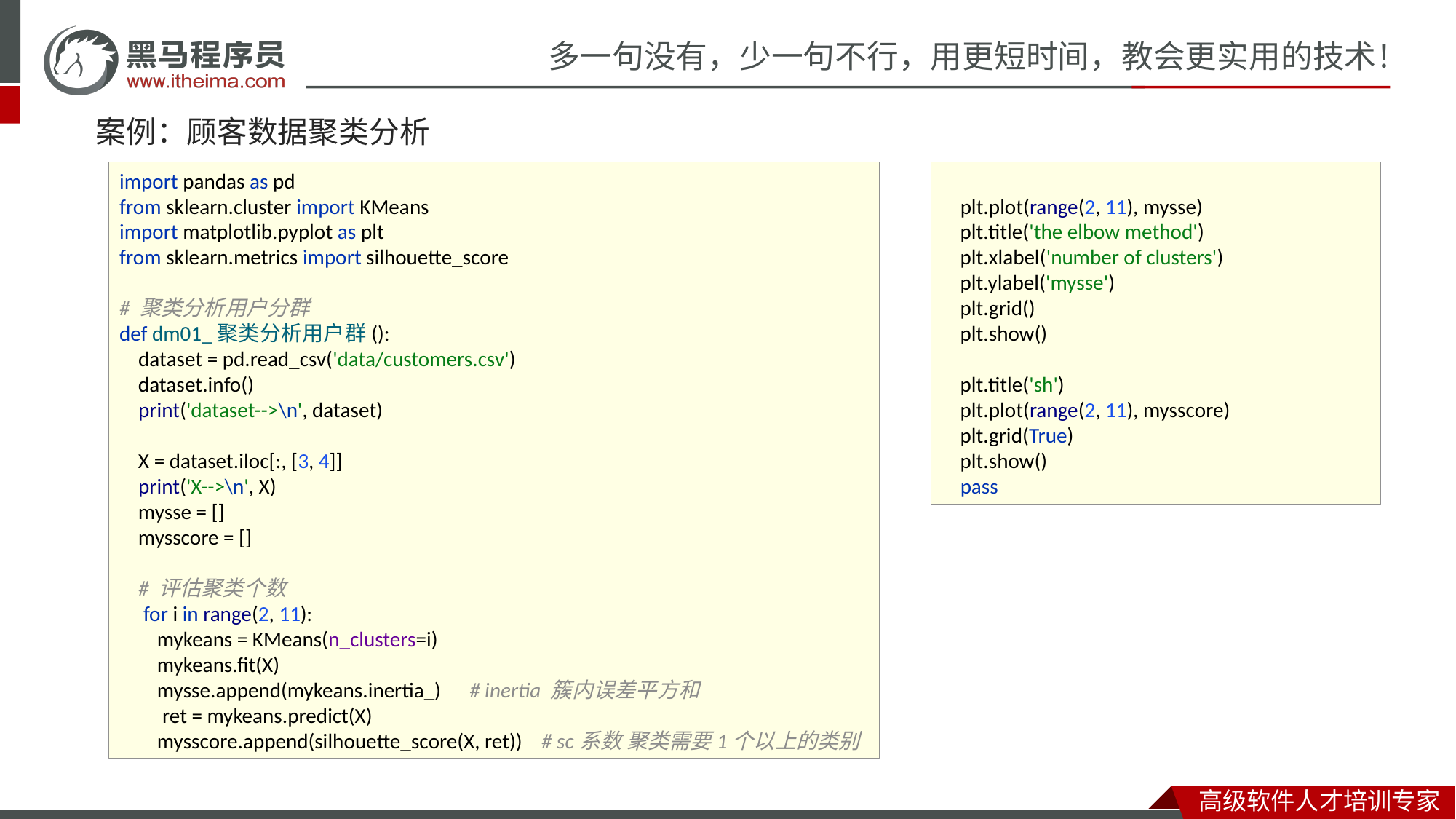

# 案例：顾客数据聚类分析
import pandas as pd
from sklearn.cluster import KMeans
import matplotlib.pyplot as plt
from sklearn.metrics import silhouette_score
# 聚类分析用户分群
def dm01_聚类分析用户群():
    dataset = pd.read_csv('data/customers.csv')
    dataset.info()
    print('dataset-->\n', dataset)
    X = dataset.iloc[:, [3, 4]]
    print('X-->\n', X)
    mysse = []
    mysscore = []
    # 评估聚类个数
    for i in range(2, 11):
        mykeans = KMeans(n_clusters=i)
        mykeans.fit(X)
        mysse.append(mykeans.inertia_)      # inertia 簇内误差平方和
        ret = mykeans.predict(X)
        mysscore.append(silhouette_score(X, ret))    # sc系数 聚类需要1个以上的类别
    plt.plot(range(2, 11), mysse)
    plt.title('the elbow method')
    plt.xlabel('number of clusters')
    plt.ylabel('mysse')
    plt.grid()
    plt.show()
    plt.title('sh')
    plt.plot(range(2, 11), mysscore)
    plt.grid(True)
    plt.show()
    pass